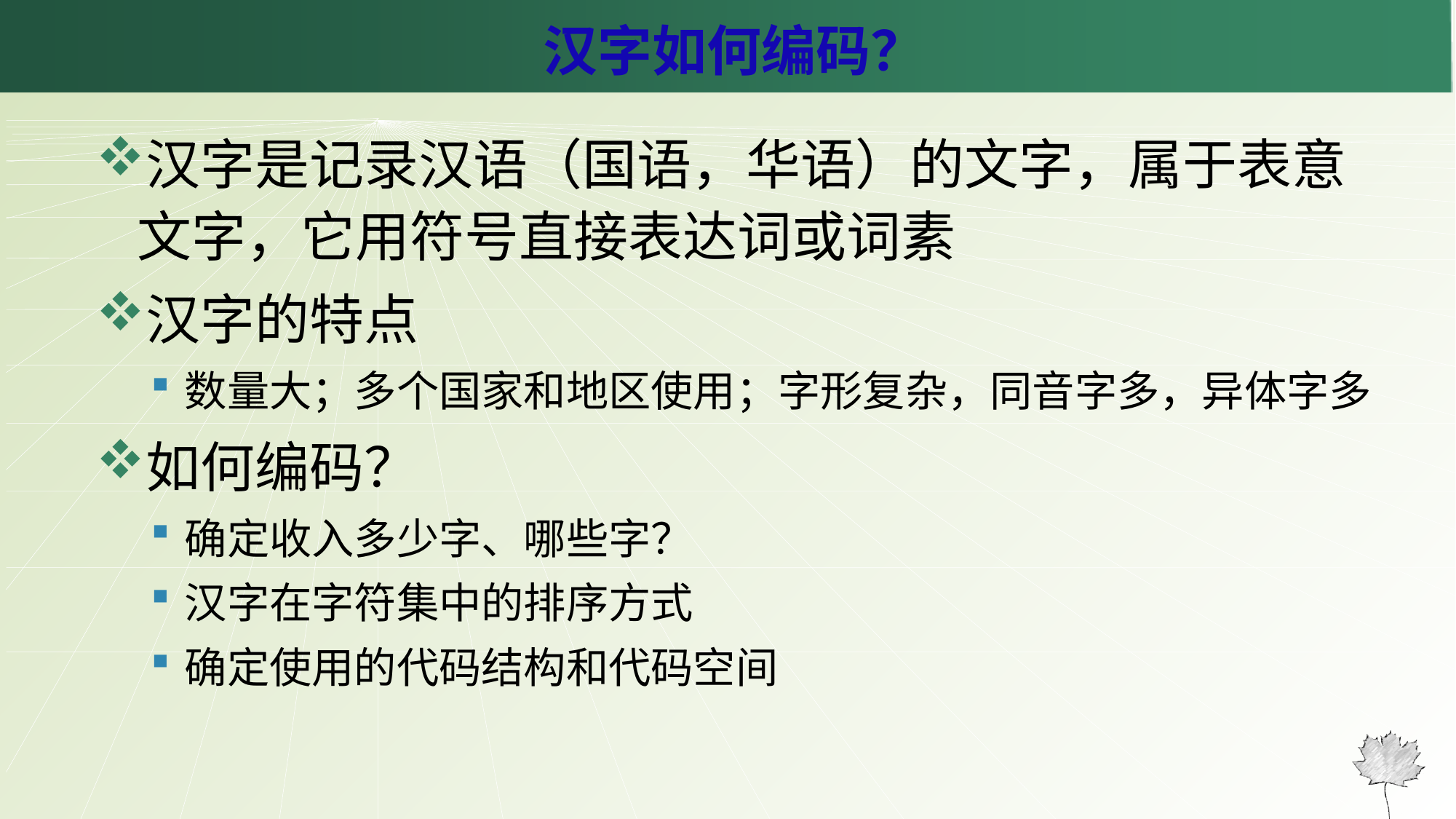

# 汉字如何编码？
汉字是记录汉语（国语，华语）的文字，属于表意文字，它用符号直接表达词或词素
汉字的特点
数量大；多个国家和地区使用；字形复杂，同音字多，异体字多
如何编码？
确定收入多少字、哪些字？
汉字在字符集中的排序方式
确定使用的代码结构和代码空间